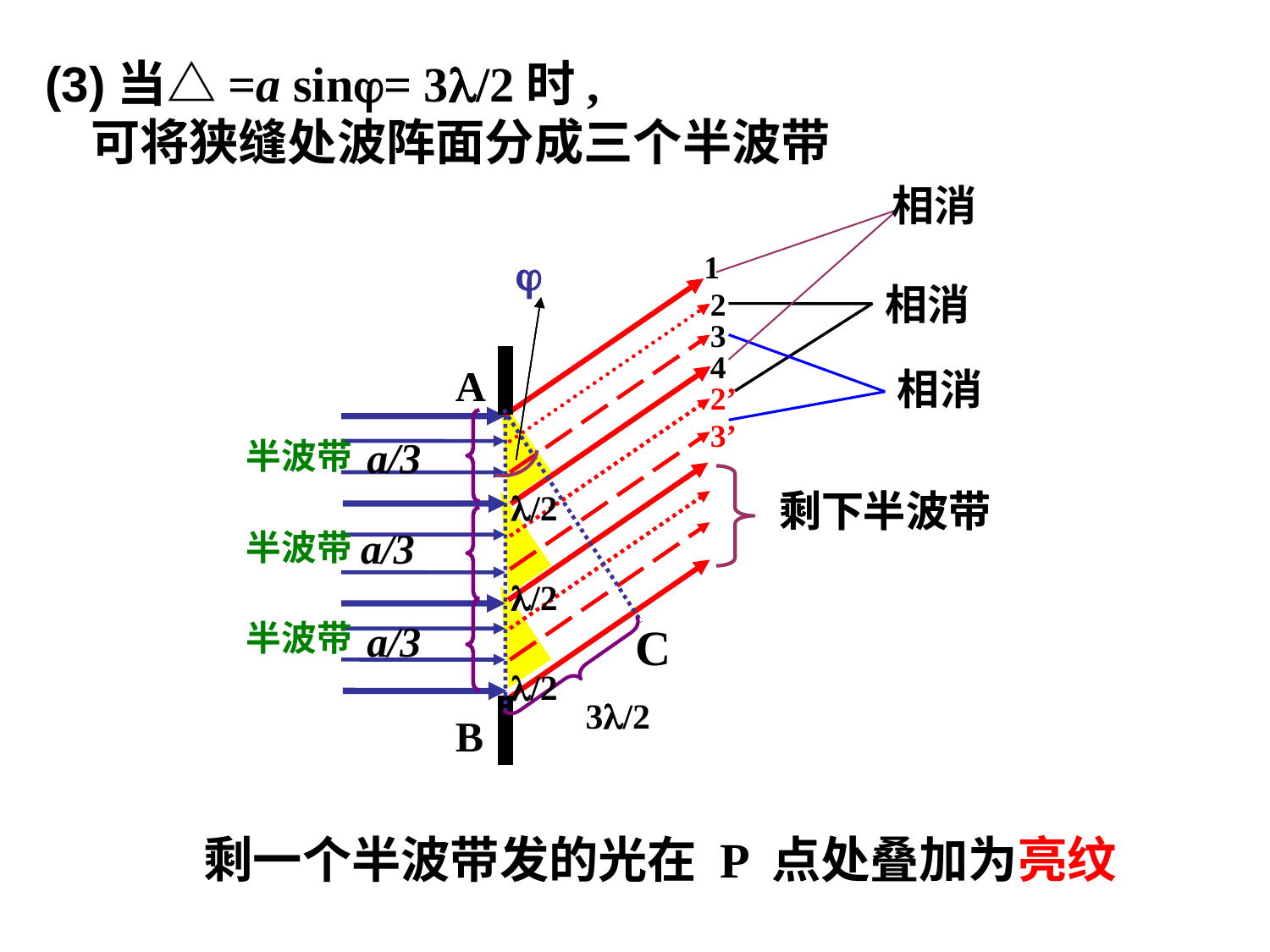

(3)当△=a sinϕ= 3λ/2时,
   可将狭缝处波阵面分成三个半波带
相消

ϕ
ϕ
ϕ

1
2
3
4
2’
3’
相消

相消

A
B

C

a/3
a/3
a/3
半波带
半波带
半波带

剩下半波带
剩下半波带
λ/2
λ/2
λ/2

3λ/2
剩一个半波带发的光在 P 点处叠加为亮纹